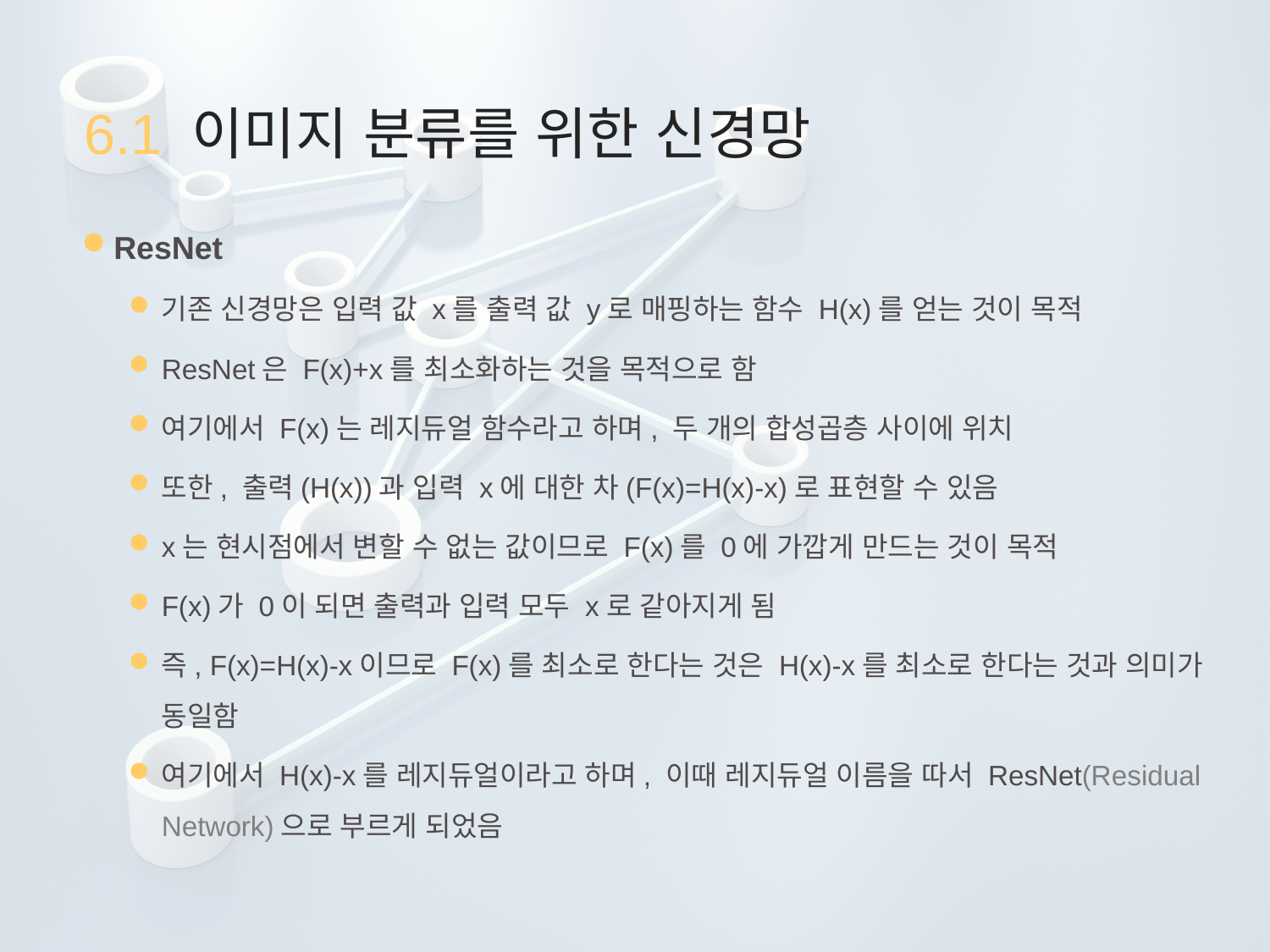

# 6.1 이미지 분류를 위한 신경망
ResNet
기존 신경망은 입력 값 x를 출력 값 y로 매핑하는 함수 H(x)를 얻는 것이 목적
ResNet은 F(x)+x를 최소화하는 것을 목적으로 함
여기에서 F(x)는 레지듀얼 함수라고 하며, 두 개의 합성곱층 사이에 위치
또한, 출력(H(x))과 입력 x에 대한 차(F(x)=H(x)-x)로 표현할 수 있음
x는 현시점에서 변할 수 없는 값이므로 F(x)를 0에 가깝게 만드는 것이 목적
F(x)가 0이 되면 출력과 입력 모두 x로 같아지게 됨
즉, F(x)=H(x)-x이므로 F(x)를 최소로 한다는 것은 H(x)-x를 최소로 한다는 것과 의미가 동일함
여기에서 H(x)-x를 레지듀얼이라고 하며, 이때 레지듀얼 이름을 따서 ResNet(Residual Network)으로 부르게 되었음